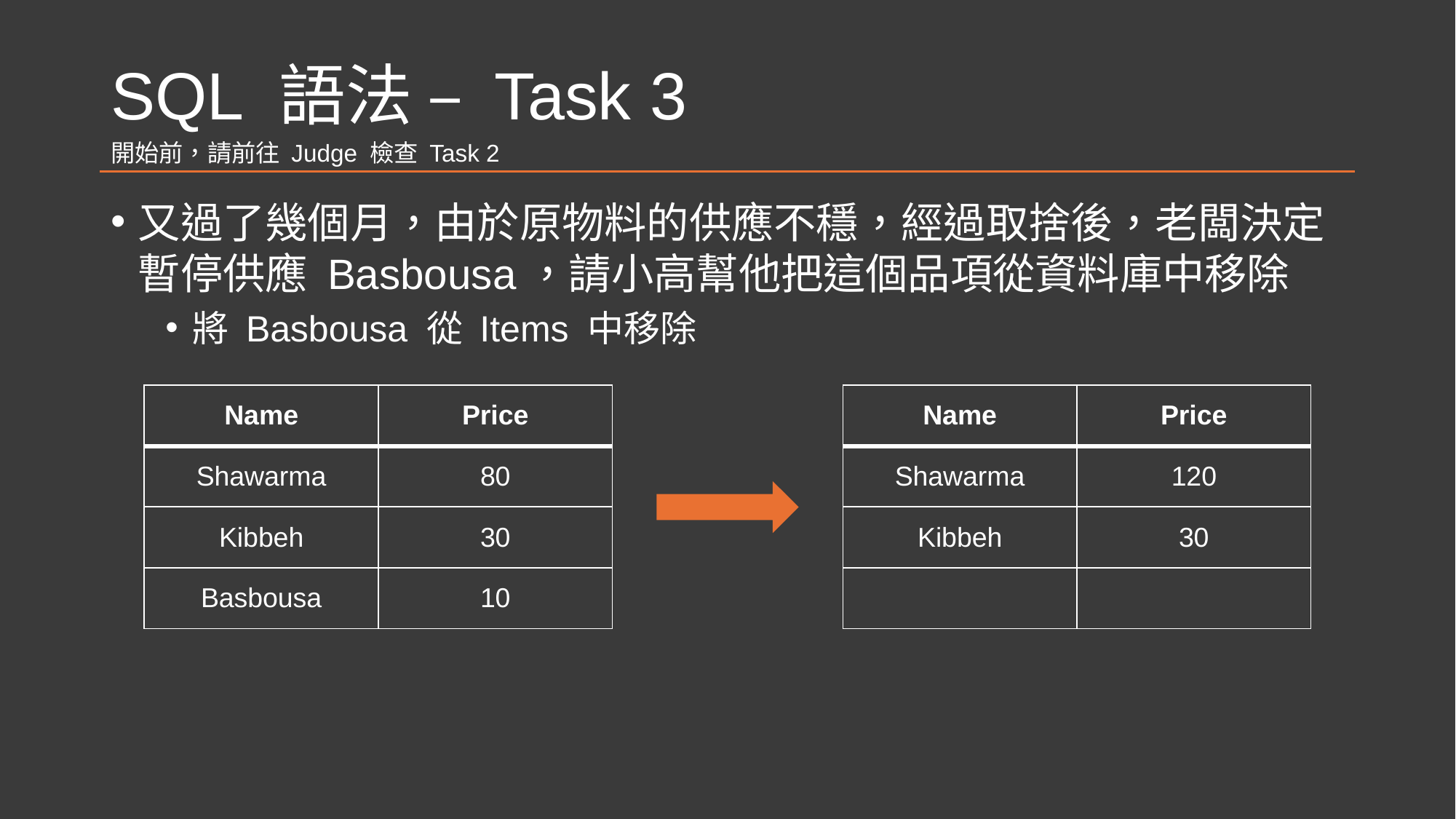

# SQL 語法 – Task 3
開始前，請前往 Judge 檢查 Task 2
又過了幾個月，由於原物料的供應不穩，經過取捨後，老闆決定暫停供應 Basbousa，請小高幫他把這個品項從資料庫中移除
將 Basbousa 從 Items 中移除
| Name | Price |
| --- | --- |
| Shawarma | 80 |
| Kibbeh | 30 |
| Basbousa | 10 |
| Name | Price |
| --- | --- |
| Shawarma | 120 |
| Kibbeh | 30 |
|  |  |